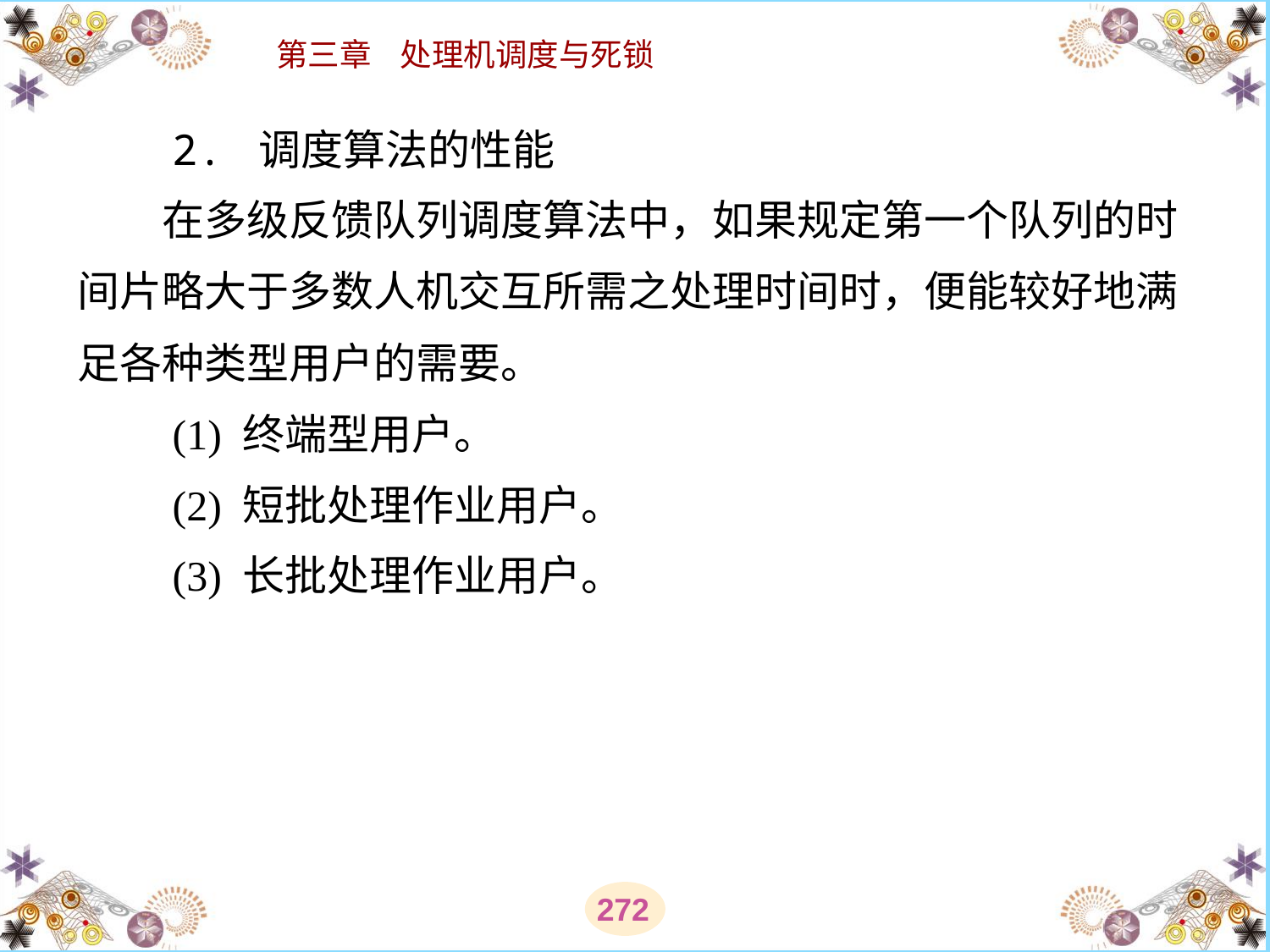

# 2. 调度算法的性能 　　在多级反馈队列调度算法中，如果规定第一个队列的时间片略大于多数人机交互所需之处理时间时，便能较好地满足各种类型用户的需要。 　　(1) 终端型用户。 　　(2) 短批处理作业用户。 　　(3) 长批处理作业用户。